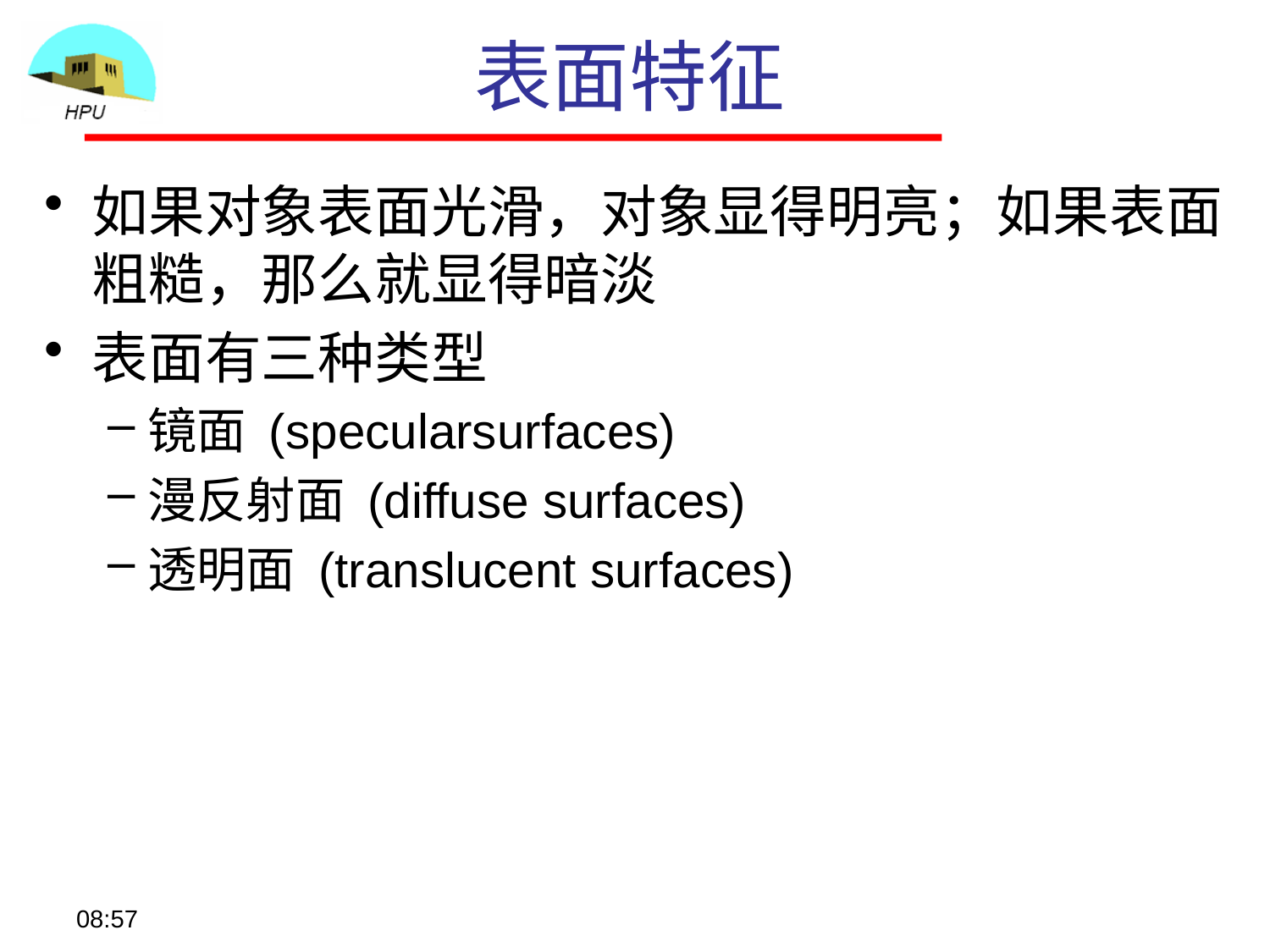

# 表面特征
如果对象表面光滑，对象显得明亮；如果表面粗糙，那么就显得暗淡
表面有三种类型
镜面 (specularsurfaces)
漫反射面 (diffuse surfaces)
透明面 (translucent surfaces)
08:57